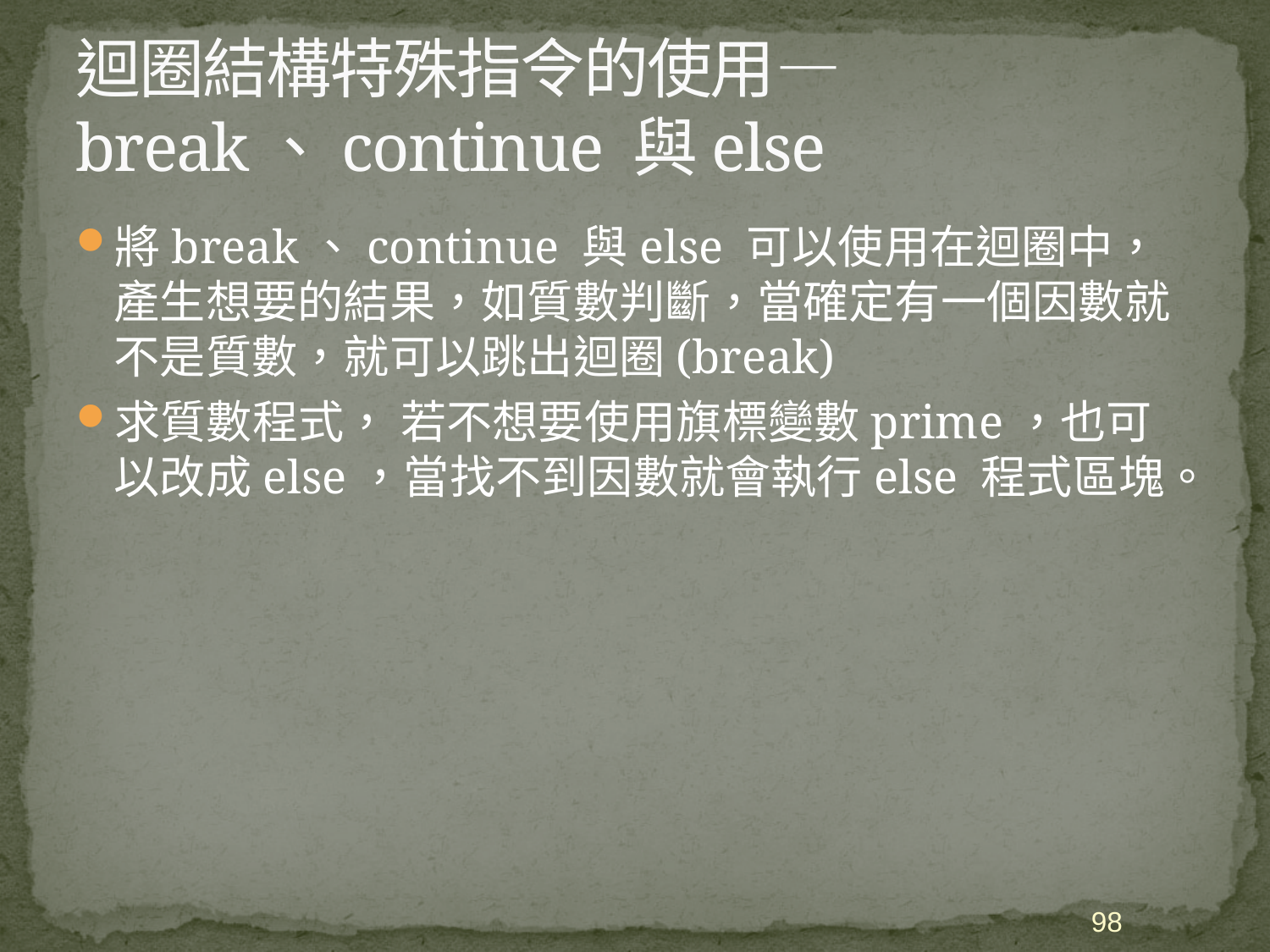

# 迴圈結構特殊指令的使用—break、continue 與else
將break、continue 與else 可以使用在迴圈中，產生想要的結果，如質數判斷，當確定有一個因數就不是質數，就可以跳出迴圈(break)
求質數程式， 若不想要使用旗標變數prime，也可以改成else，當找不到因數就會執行else 程式區塊。
98